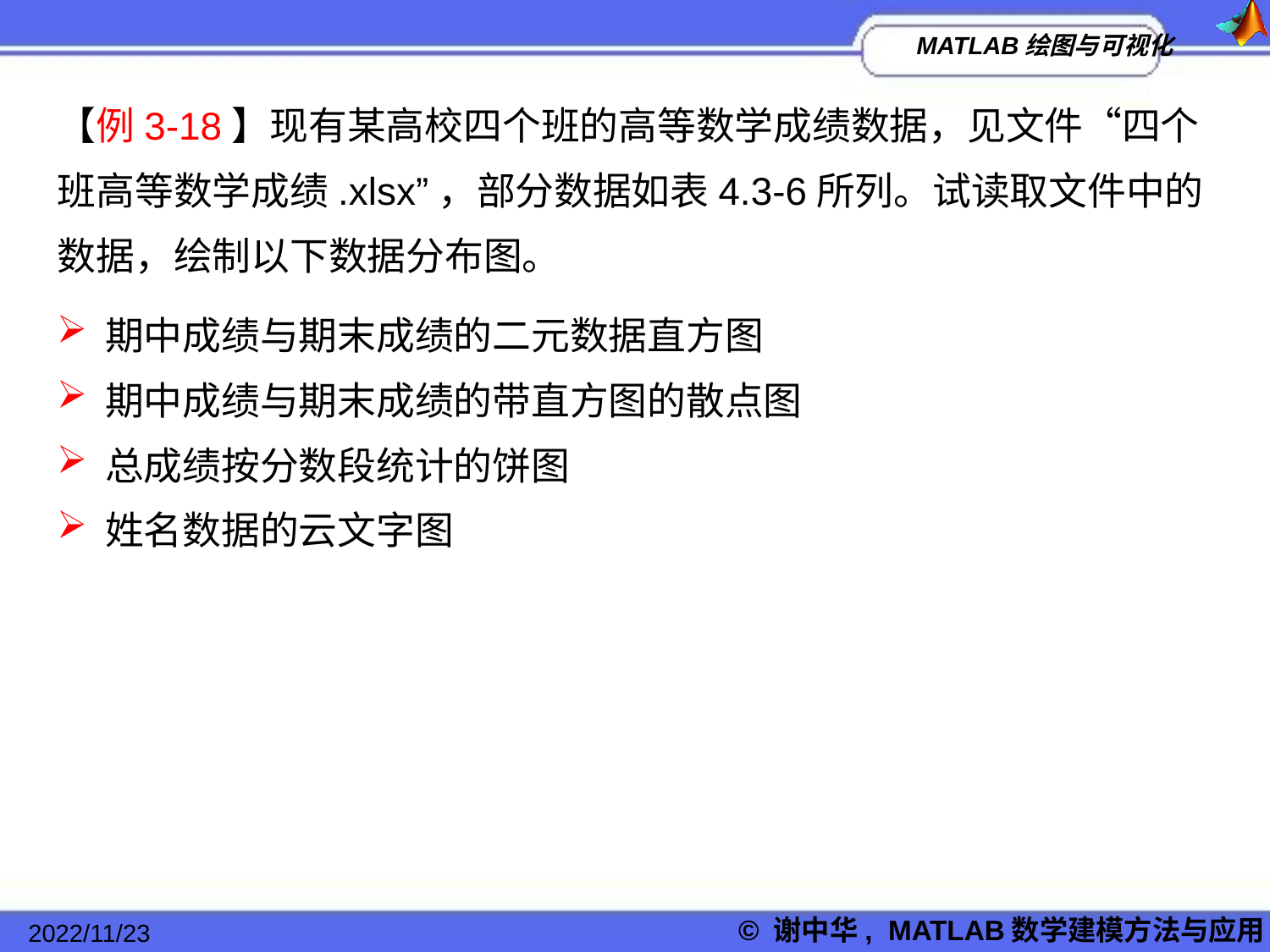

【例3-18】现有某高校四个班的高等数学成绩数据，见文件“四个班高等数学成绩.xlsx”，部分数据如表4.3-6所列。试读取文件中的数据，绘制以下数据分布图。
期中成绩与期末成绩的二元数据直方图
期中成绩与期末成绩的带直方图的散点图
总成绩按分数段统计的饼图
姓名数据的云文字图
2022/11/23
© 谢中华,  MATLAB数学建模方法与应用